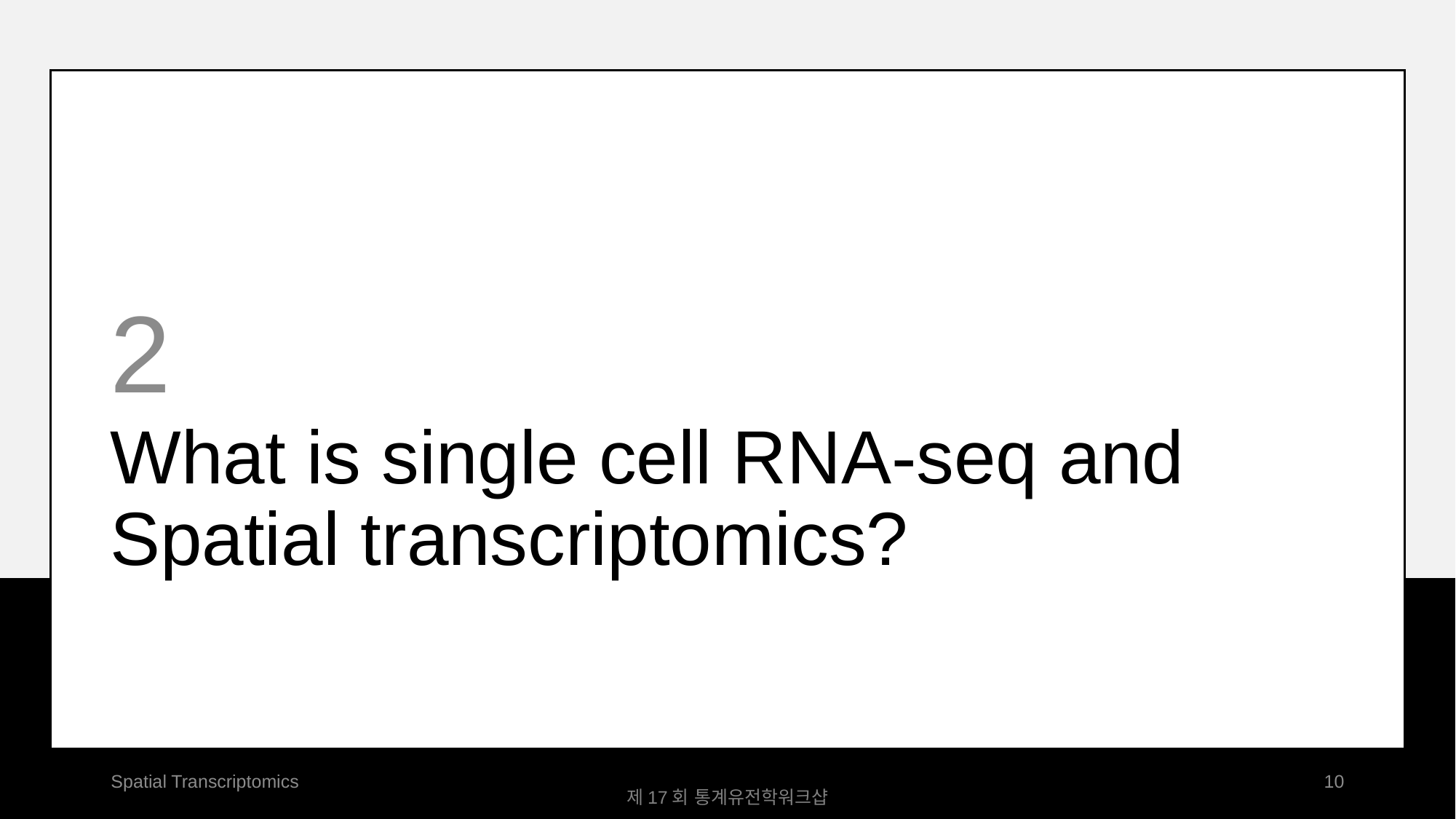

2
What is single cell RNA-seq and
Spatial transcriptomics?
Spatial Transcriptomics
10
제17회 통계유전학워크샵